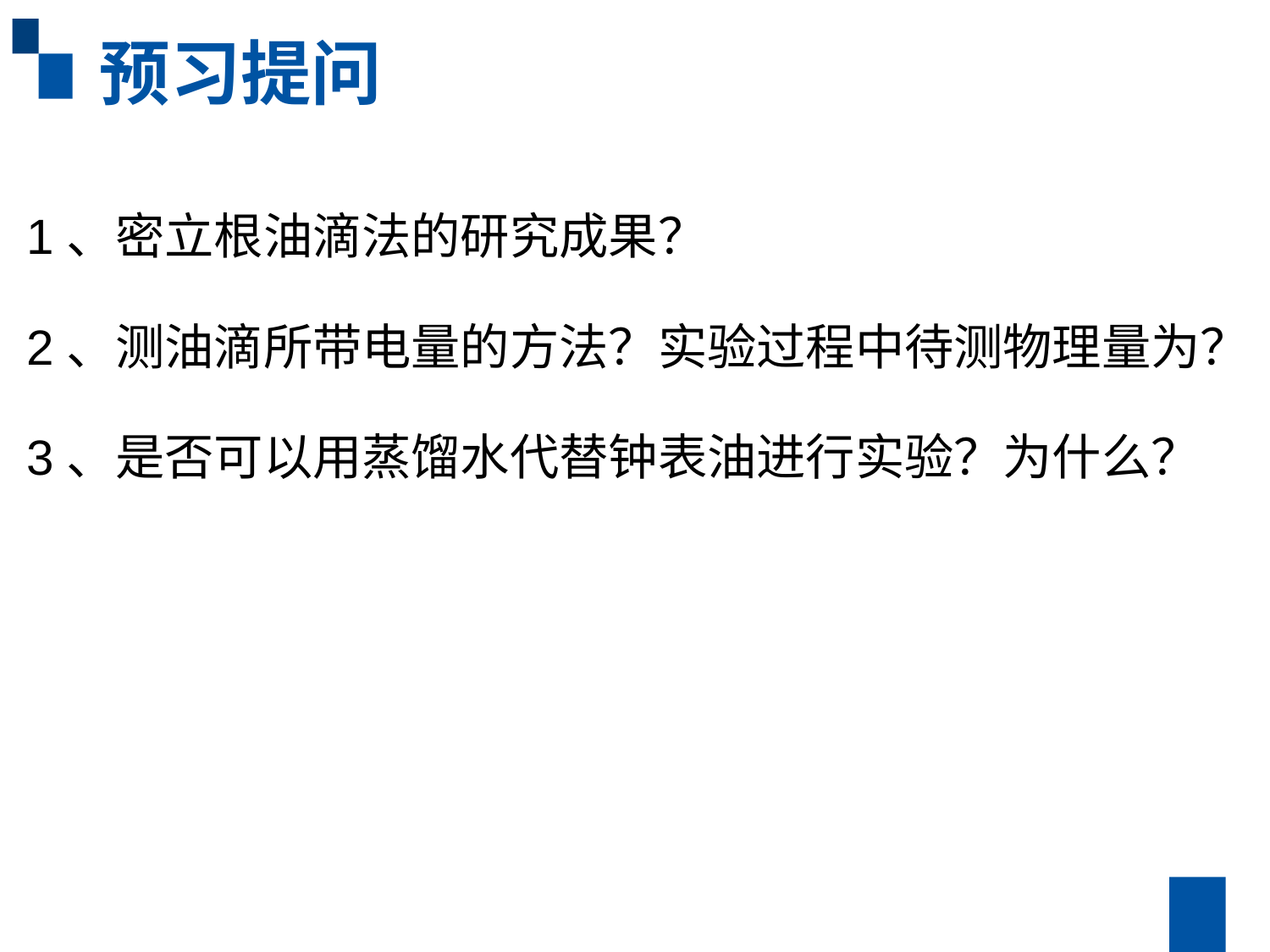

预习提问
1、密立根油滴法的研究成果？
2、测油滴所带电量的方法？实验过程中待测物理量为？
3、是否可以用蒸馏水代替钟表油进行实验？为什么？